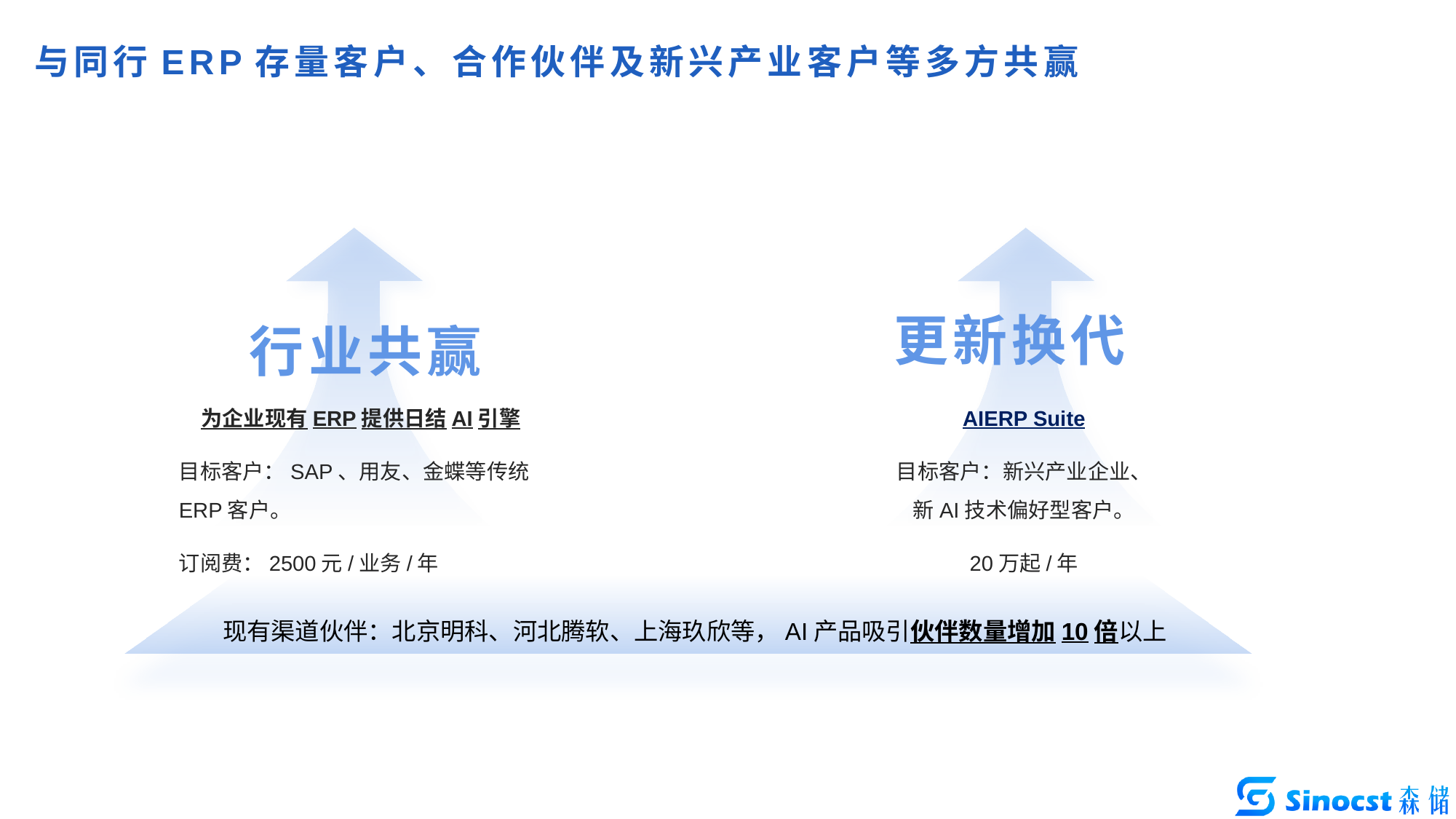

与同行ERP存量客户、合作伙伴及新兴产业客户等多方共赢

更新换代
行业共赢

为企业现有ERP提供日结AI引擎
目标客户：SAP、用友、金蝶等传统ERP客户。
订阅费：2500元/业务/年
AIERP Suite
目标客户：新兴产业企业、新AI技术偏好型客户。
20万起/年

现有渠道伙伴：北京明科、河北腾软、上海玖欣等，AI产品吸引伙伴数量增加10倍以上